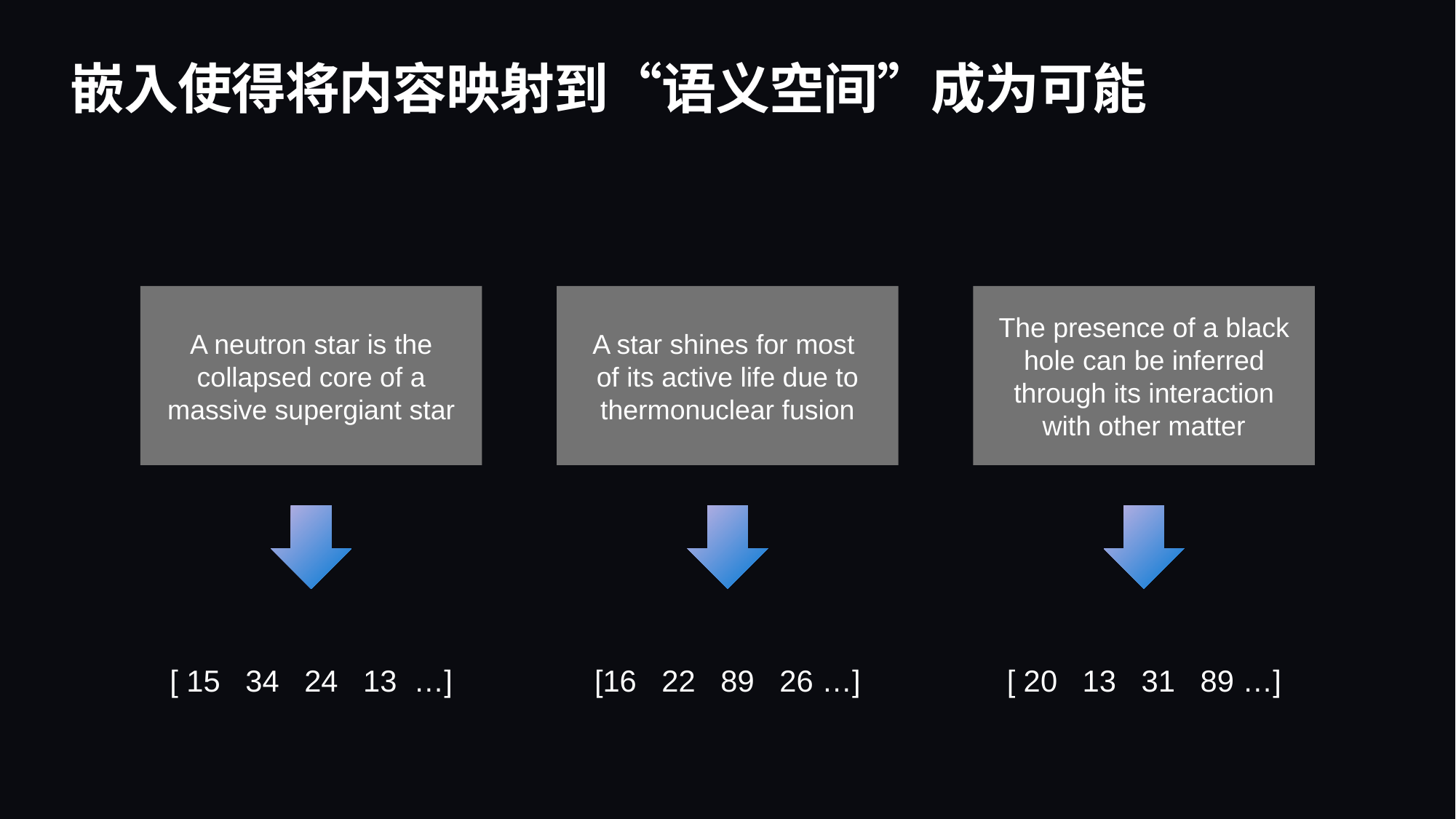

# 嵌入使得将内容映射到“语义空间”成为可能
A neutron star is the collapsed core of a massive supergiant star
A star shines for most
of its active life due to thermonuclear fusion
The presence of a black hole can be inferred through its interaction with other matter

[ 15   34   24   13  …]
[16   22   89   26 …]
[ 20   13   31   89 …]